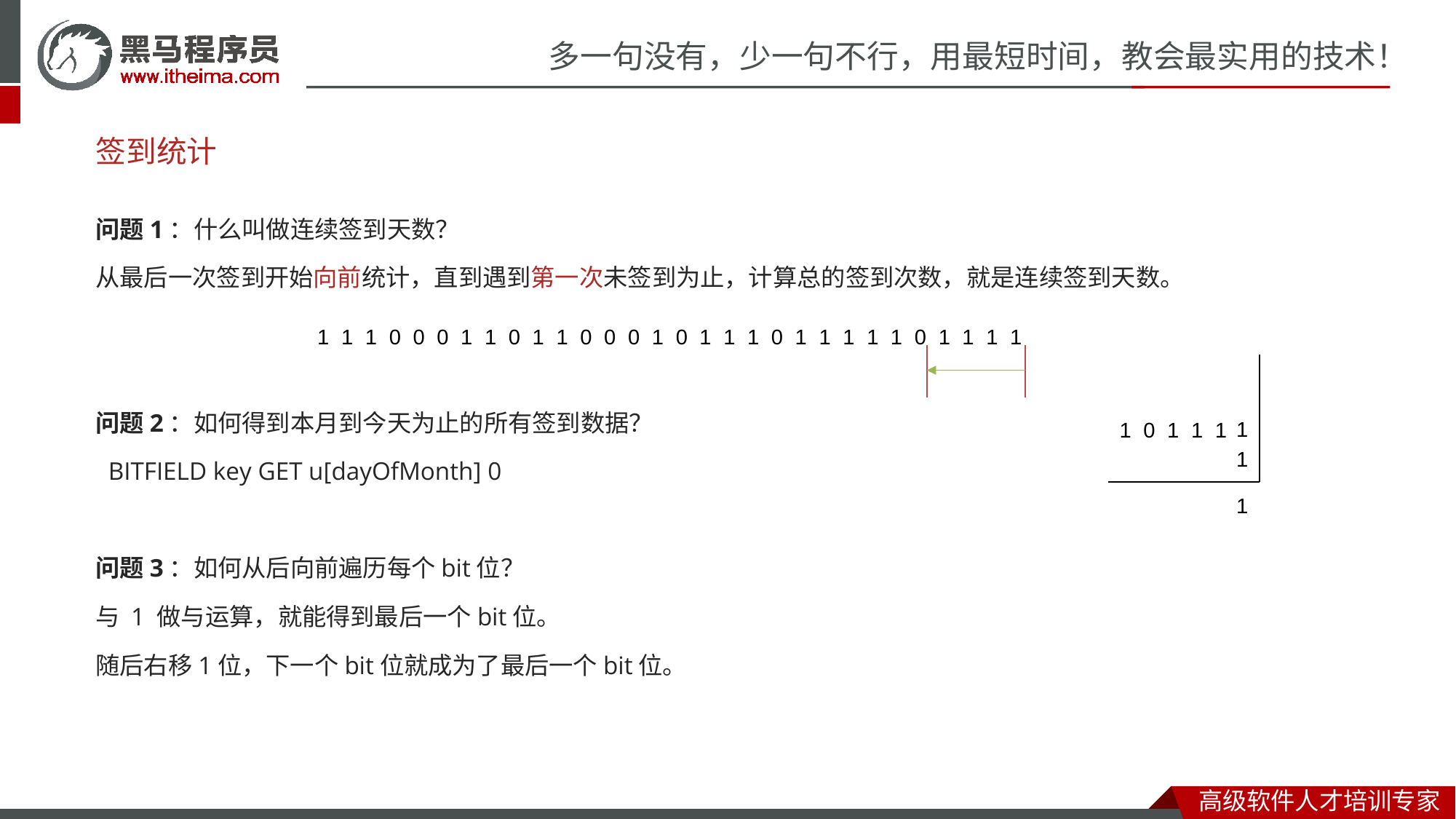

签到统计
问题1：什么叫做连续签到天数？
从最后一次签到开始向前统计，直到遇到第一次未签到为止，计算总的签到次数，就是连续签到天数。

问题2：如何得到本月到今天为止的所有签到数据？
  BITFIELD key GET u[dayOfMonth] 0

问题3：如何从后向前遍历每个bit位？
与 1 做与运算，就能得到最后一个bit位。
随后右移1位，下一个bit位就成为了最后一个bit位。
1
1
1
0
0
0
1
1
0
1
1
0
0
0
1
0
1
1
1
0
1
1
1
1
1
0
1
1
1
1
1
1
0
1
1
1
1
1